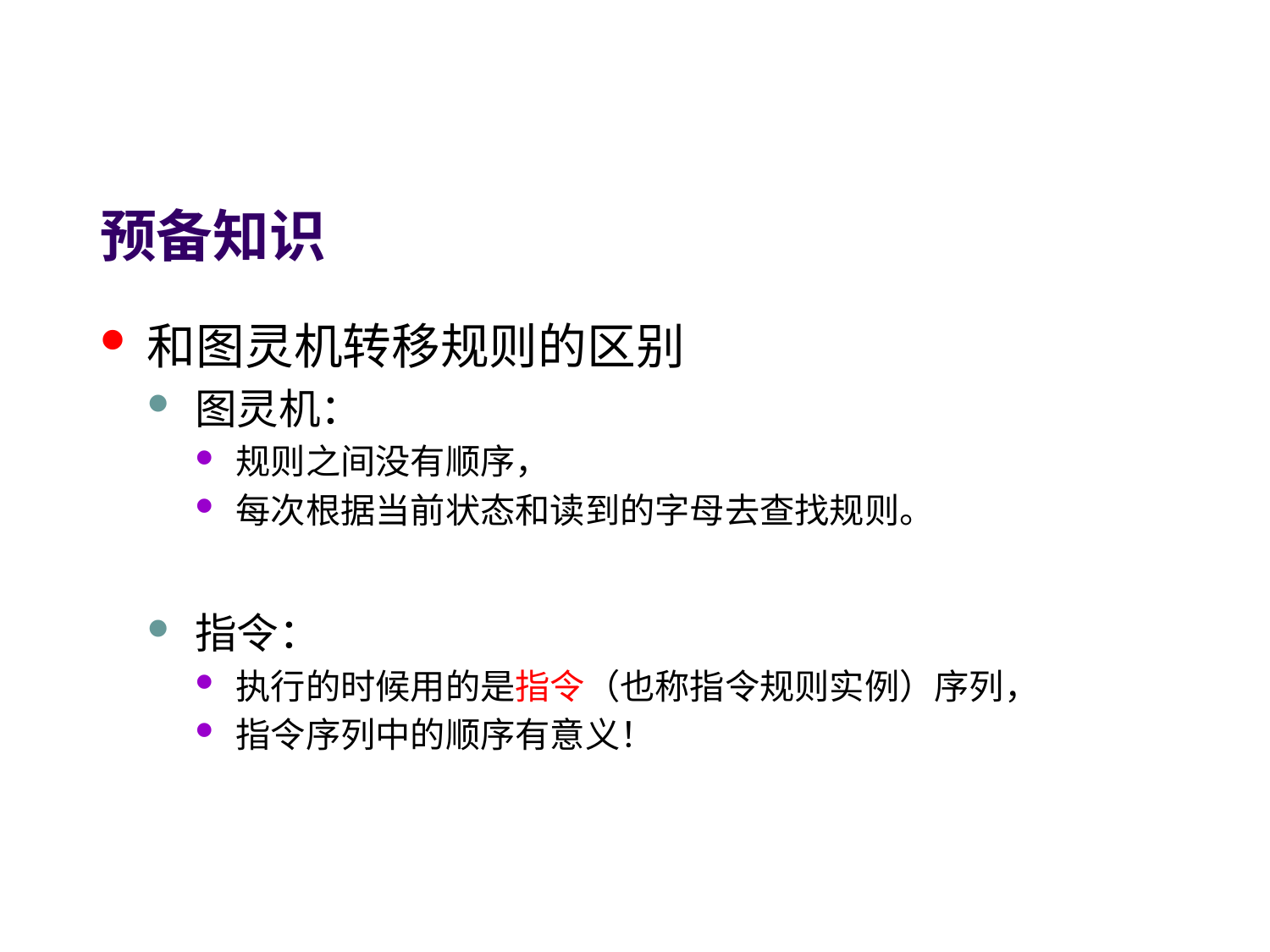

# 预备知识
和图灵机转移规则的区别
图灵机：
规则之间没有顺序，
每次根据当前状态和读到的字母去查找规则。

指令：
执行的时候用的是指令（也称指令规则实例）序列，
指令序列中的顺序有意义！

29